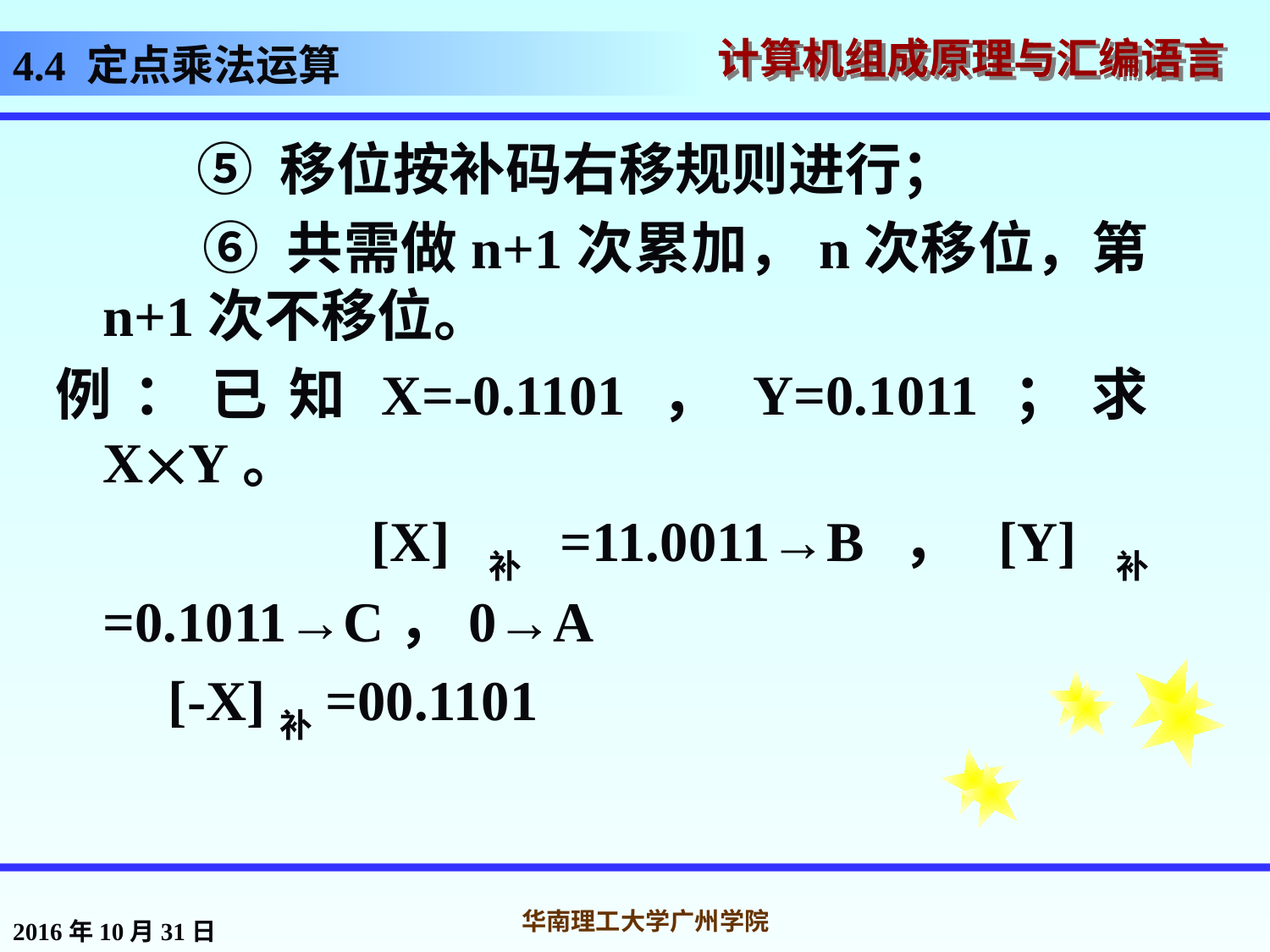

# 4.4 定点乘法运算
           ⑤ 移位按补码右移规则进行；
           ⑥ 共需做n+1次累加，n次移位，第n+1次不移位。
例：已知X=-0.1101，Y=0.1011；求X×Y。
        [X]补=11.0011→B，[Y]补=0.1011→C，0→A
        [-X]补=00.1101
2016年10月31日
华南理工大学广州学院